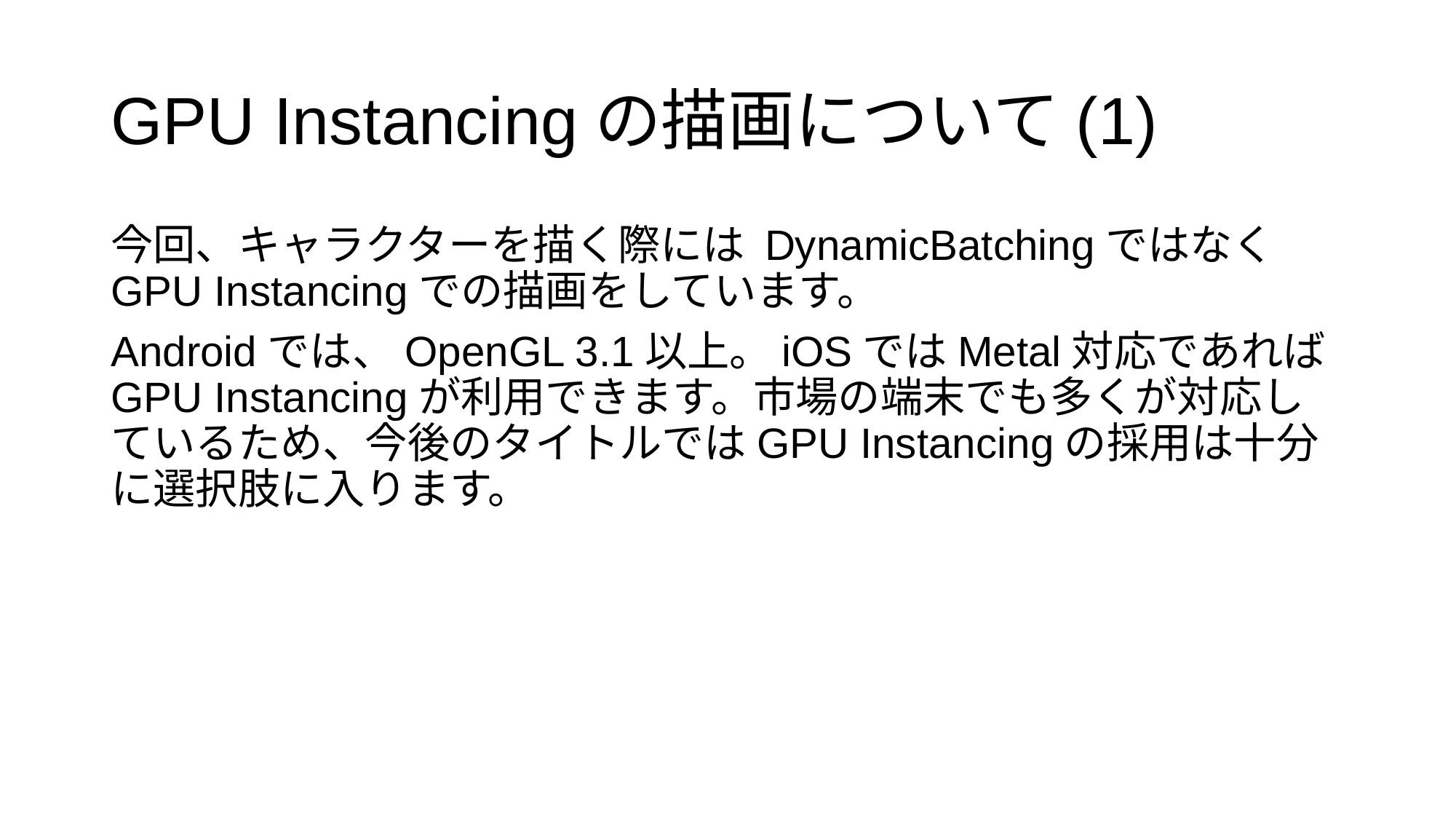

# GPU Instancingの描画について(1)
今回、キャラクターを描く際には DynamicBatchingではなくGPU Instancingでの描画をしています。
Androidでは、OpenGL 3.1以上。iOSではMetal対応であればGPU Instancingが利用できます。市場の端末でも多くが対応しているため、今後のタイトルではGPU Instancingの採用は十分に選択肢に入ります。